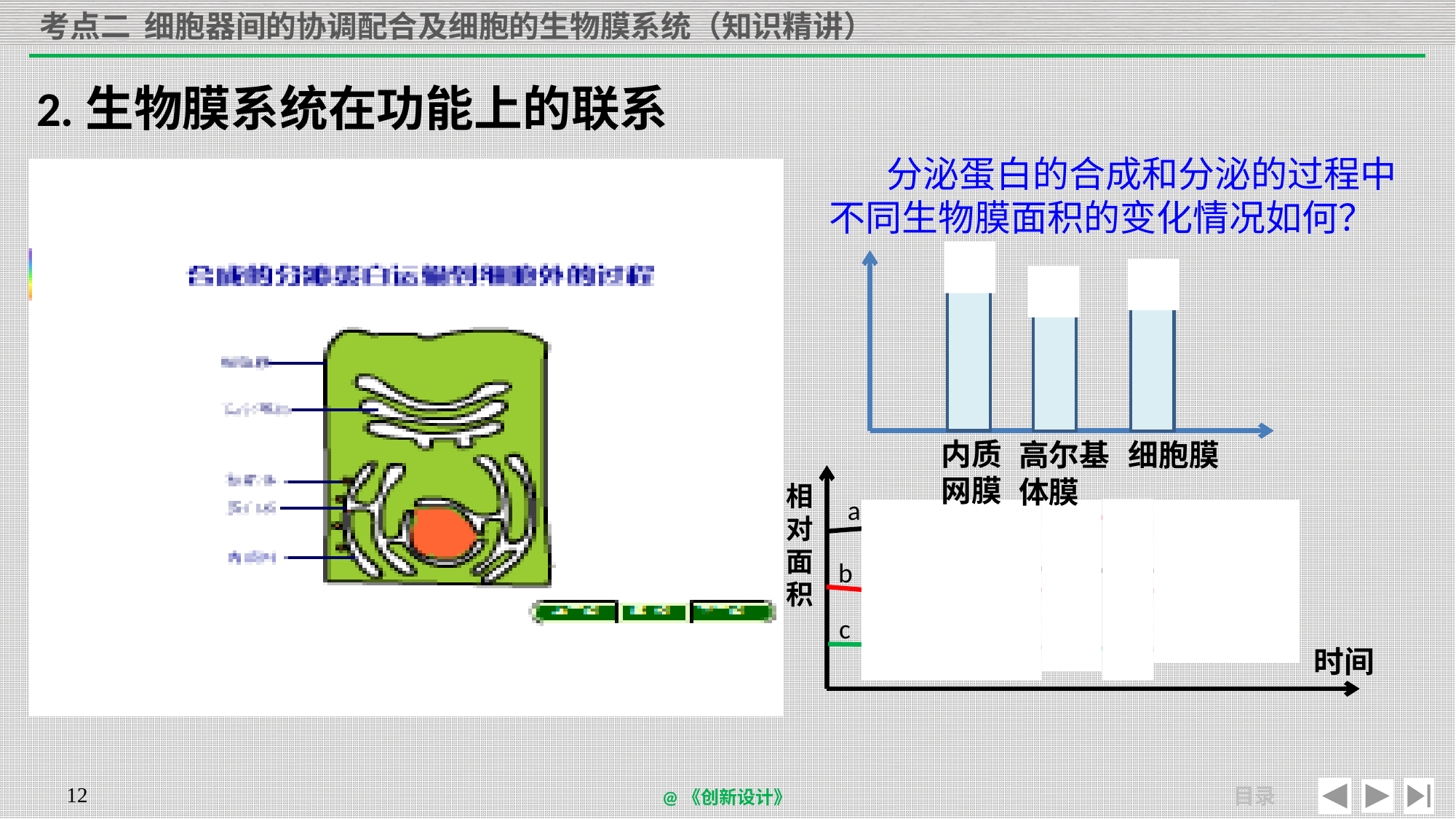

# 考点二  细胞器间的协调配合及细胞的生物膜系统（知识精讲）
2.生物膜系统在功能上的联系
      分泌蛋白的合成和分泌的过程中不同生物膜面积的变化情况如何？

内质
网膜
细胞膜
高尔基
体膜
相对面积
a

b

c
时间